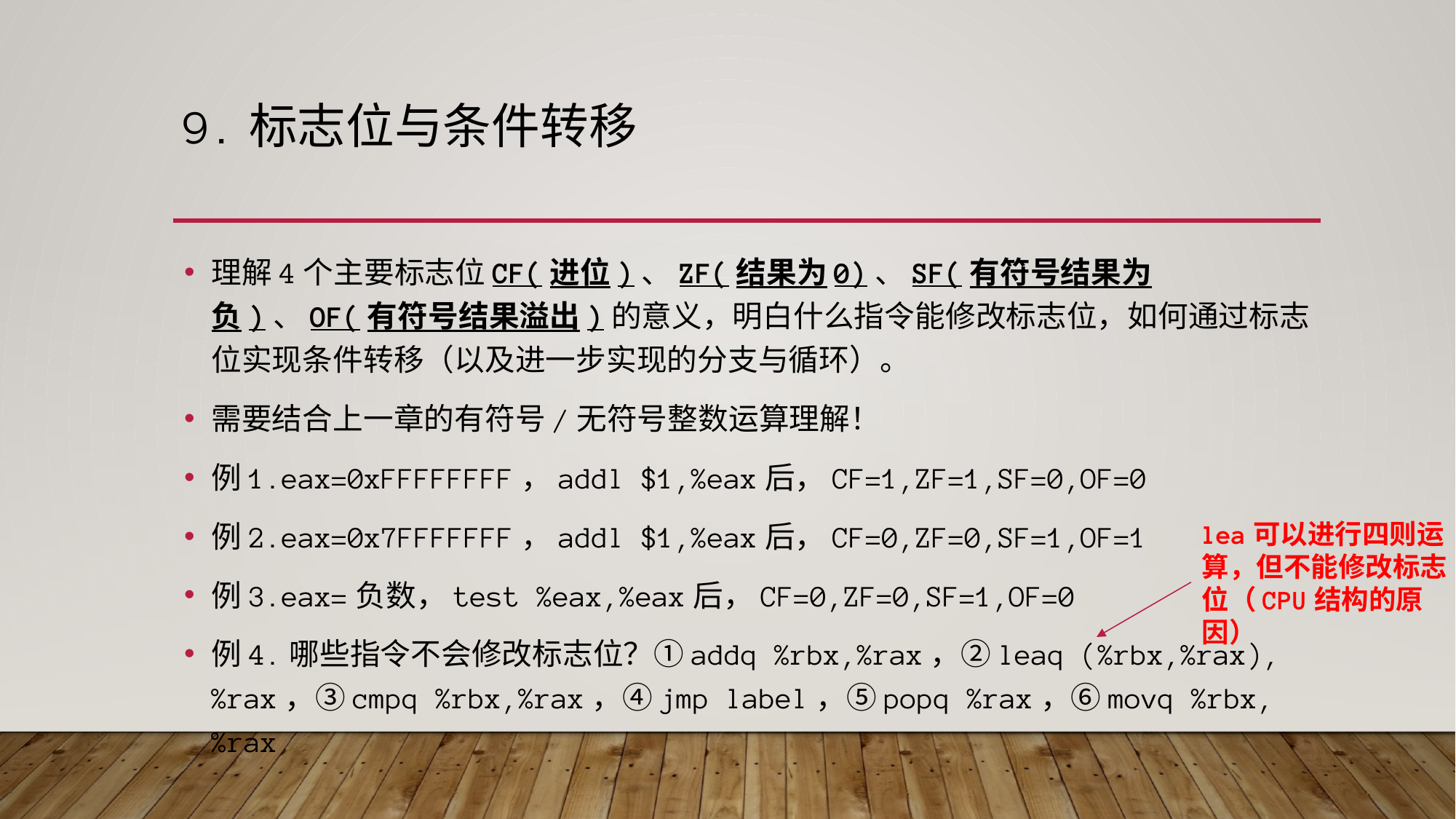

# 9.标志位与条件转移
理解4个主要标志位CF(进位)、ZF(结果为0)、SF(有符号结果为负)、OF(有符号结果溢出)的意义，明白什么指令能修改标志位，如何通过标志位实现条件转移（以及进一步实现的分支与循环）。
需要结合上一章的有符号/无符号整数运算理解！
例1.eax=0xFFFFFFFF，addl $1,%eax后，CF=1,ZF=1,SF=0,OF=0
例2.eax=0x7FFFFFFF，addl $1,%eax后，CF=0,ZF=0,SF=1,OF=1
例3.eax=负数，test %eax,%eax后，CF=0,ZF=0,SF=1,OF=0
例4.哪些指令不会修改标志位？①addq %rbx,%rax，②leaq (%rbx,%rax),%rax，③cmpq %rbx,%rax，④jmp label，⑤popq %rax，⑥movq %rbx,%rax
lea可以进行四则运算，但不能修改标志位（CPU结构的原因）